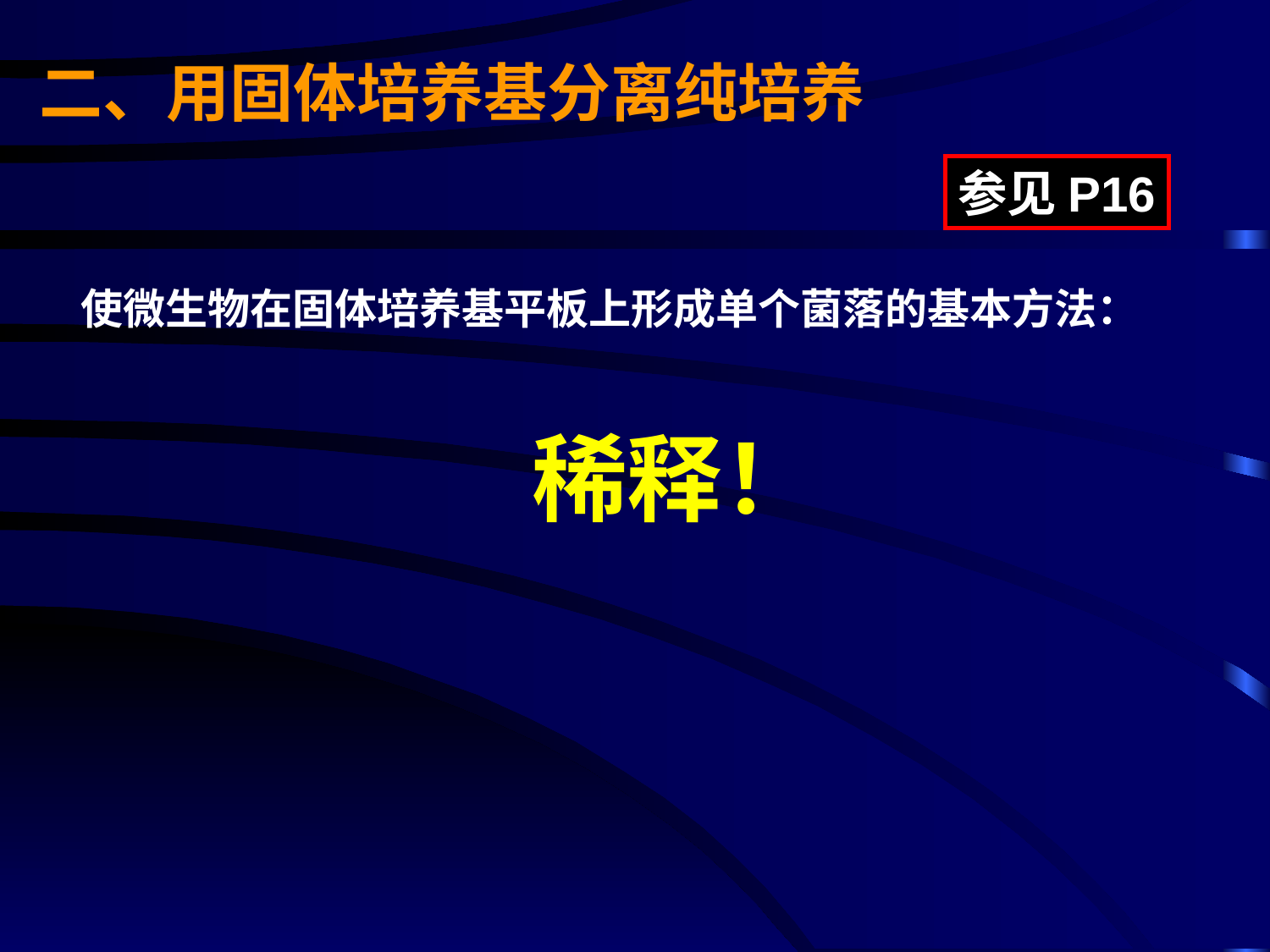

二、用固体培养基分离纯培养
参见P16
使微生物在固体培养基平板上形成单个菌落的基本方法：
稀释！